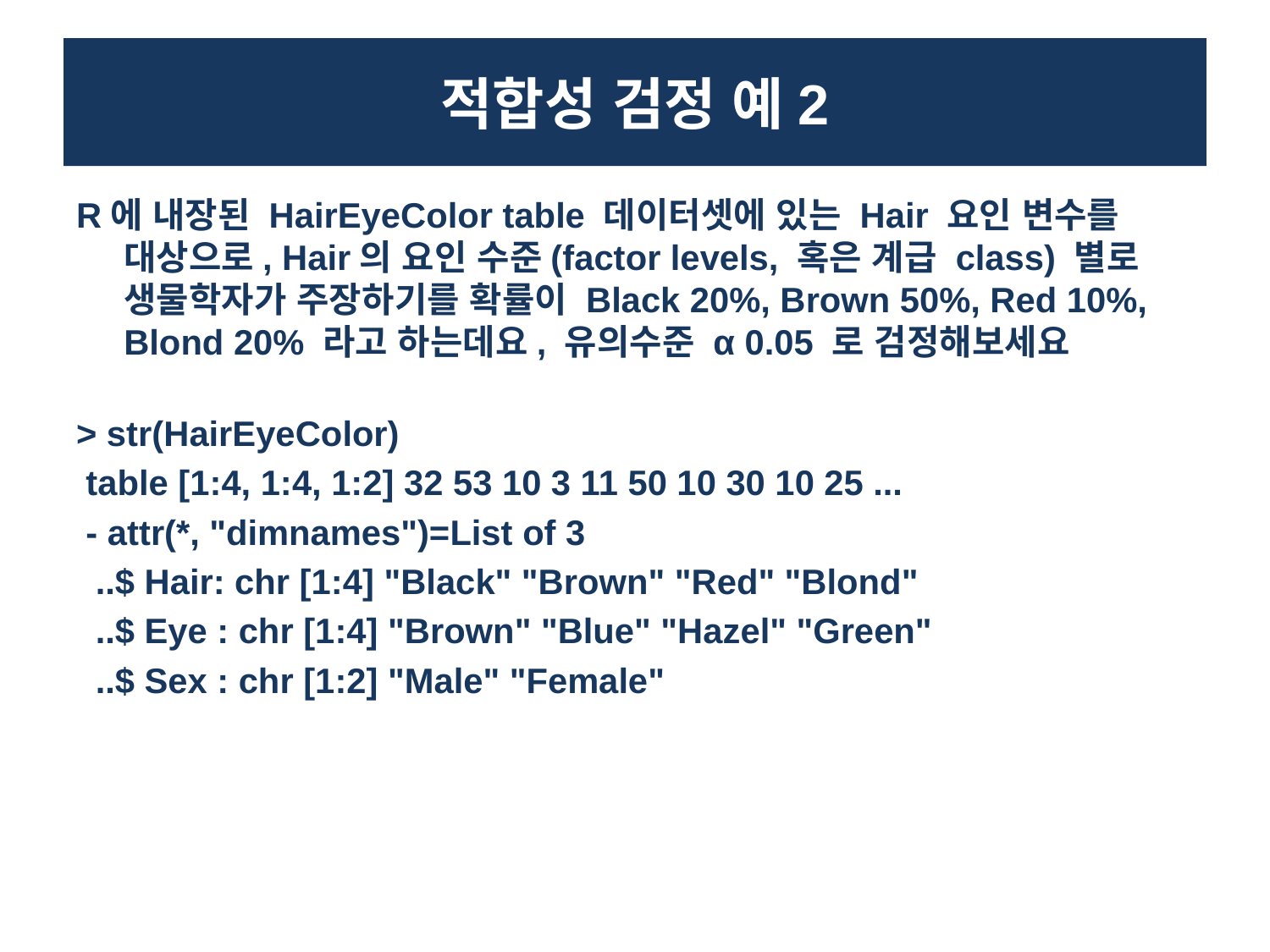

# 적합성 검정 예2
R에 내장된 HairEyeColor table 데이터셋에 있는 Hair 요인 변수를 대상으로, Hair의 요인 수준(factor levels, 혹은 계급 class) 별로 생물학자가 주장하기를 확률이 Black 20%, Brown 50%, Red 10%, Blond 20% 라고 하는데요, 유의수준 α 0.05 로 검정해보세요
> str(HairEyeColor)
 table [1:4, 1:4, 1:2] 32 53 10 3 11 50 10 30 10 25 ...
 - attr(*, "dimnames")=List of 3
  ..$ Hair: chr [1:4] "Black" "Brown" "Red" "Blond"
  ..$ Eye : chr [1:4] "Brown" "Blue" "Hazel" "Green"
  ..$ Sex : chr [1:2] "Male" "Female"